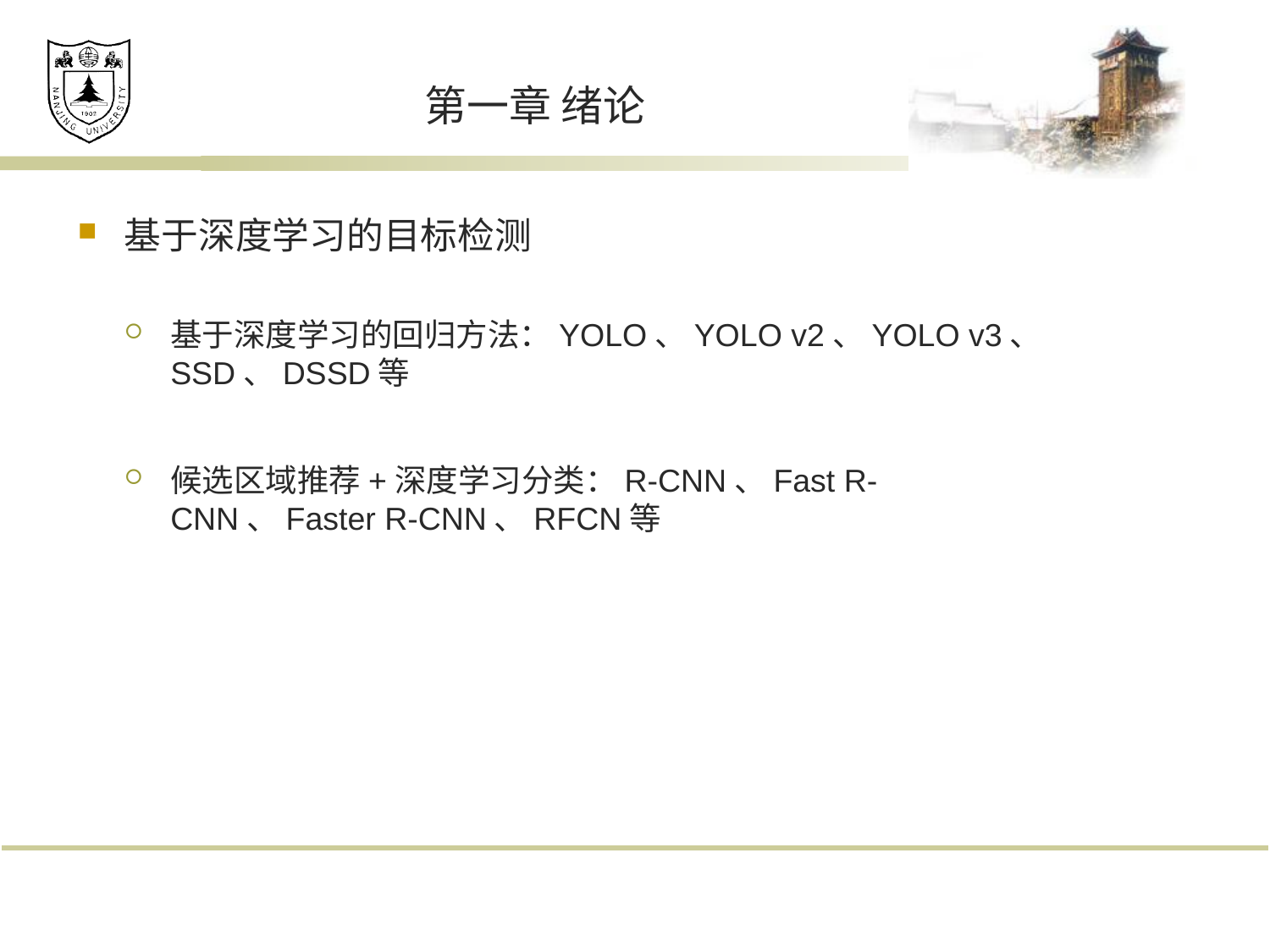

# 第一章 绪论
基于深度学习的目标检测

基于深度学习的回归方法：YOLO、YOLO v2、YOLO v3、SSD、DSSD等

候选区域推荐+深度学习分类：R-CNN、Fast R-CNN、Faster R-CNN、RFCN等